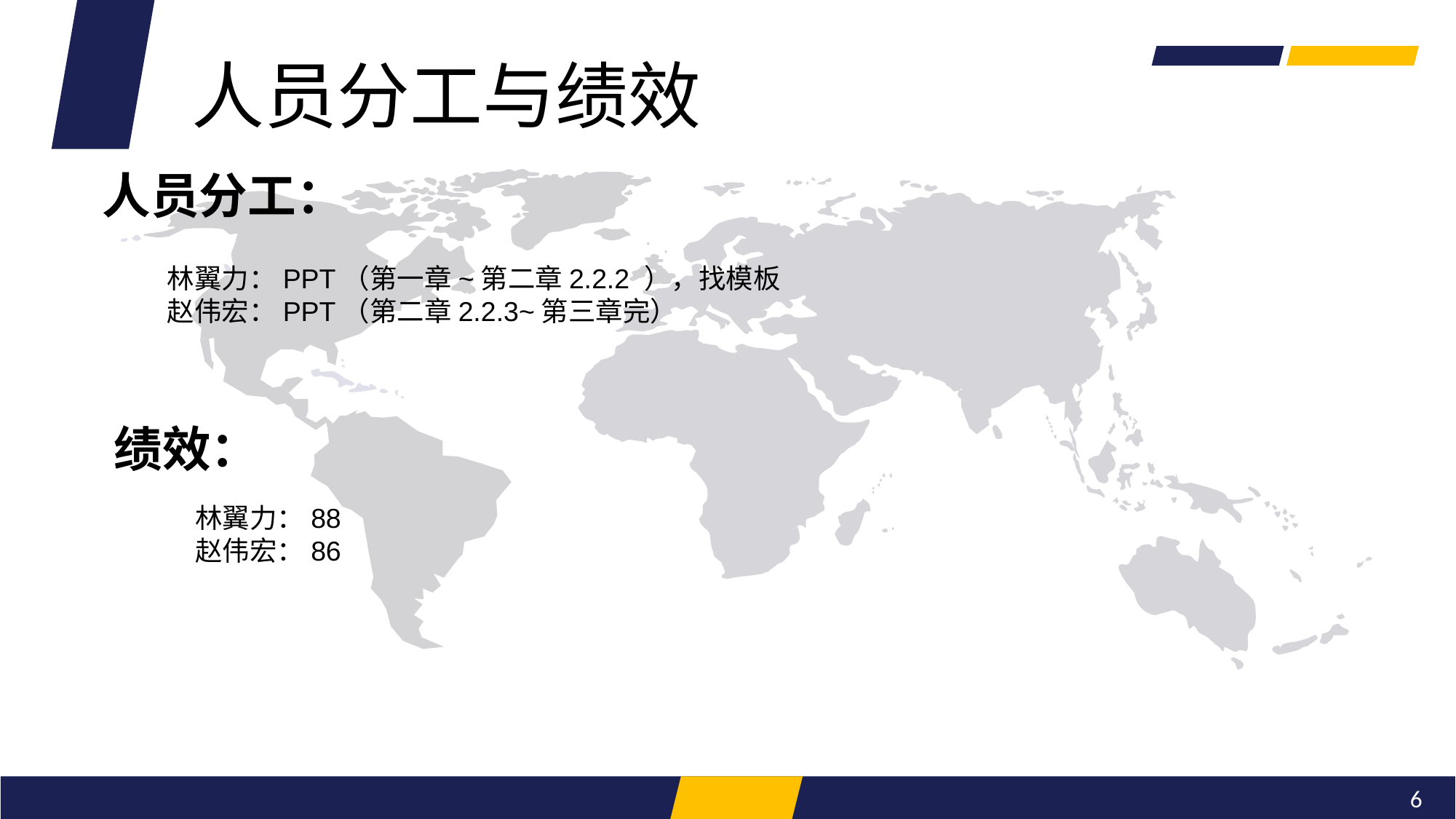

人员分工与绩效

人员分工：

林翼力：PPT（第一章~第二章2.2.2 ），找模板
赵伟宏：PPT（第二章2.2.3~第三章完）
绩效：
林翼力：88
赵伟宏：86
6